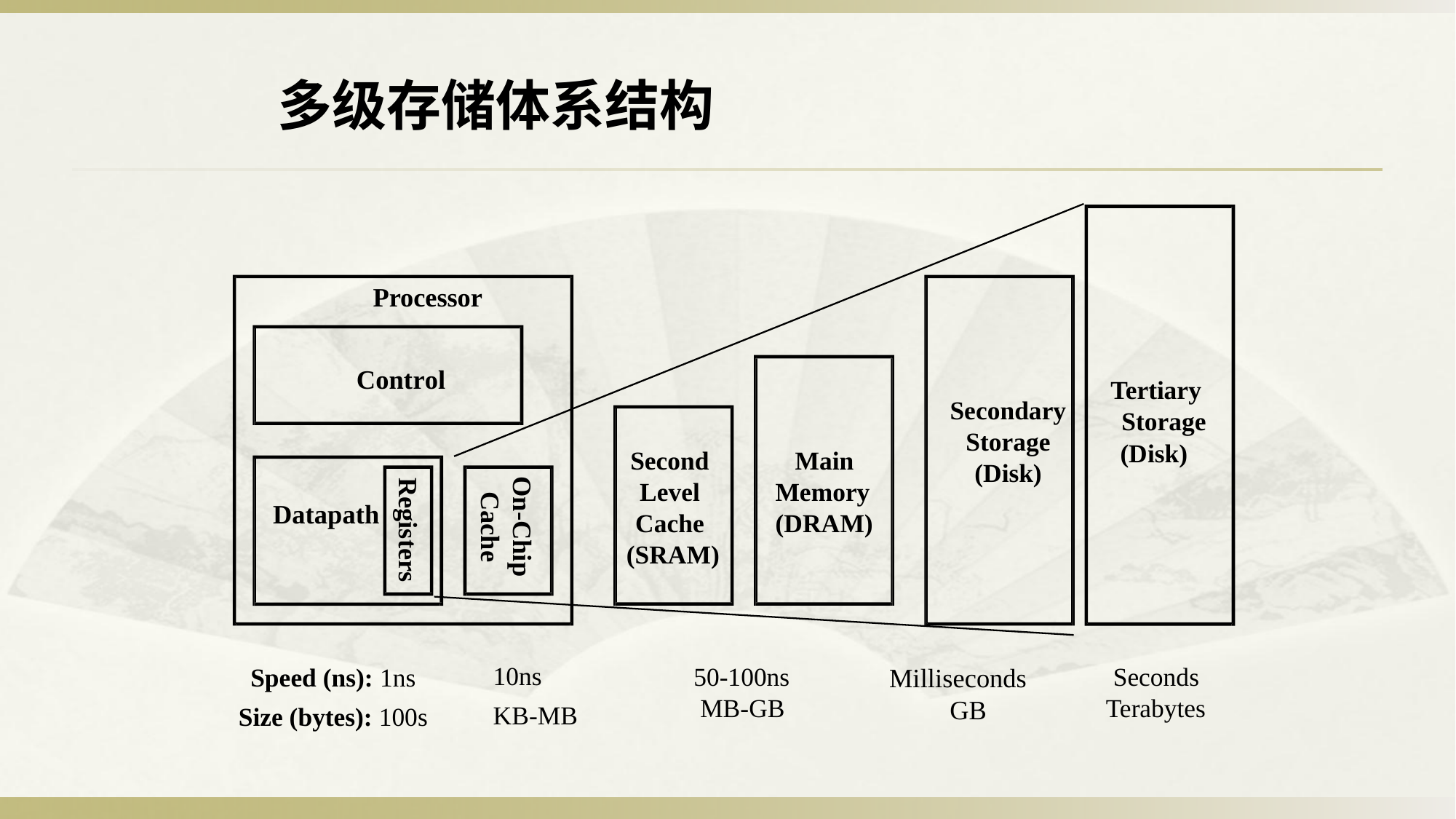

多级存储体系结构

Processor

Control
Tertiary  Storage  (Disk)
Secondary  Storage  (Disk)

Second  Level  Cache  (SRAM)
Main  Memory  (DRAM)

On-Chip
Cache
Registers
Datapath

10ns  KB-MB
Speed (ns): 1ns
Size (bytes): 100s
50-100ns  MB-GB
Seconds  Terabytes
Milliseconds
GB